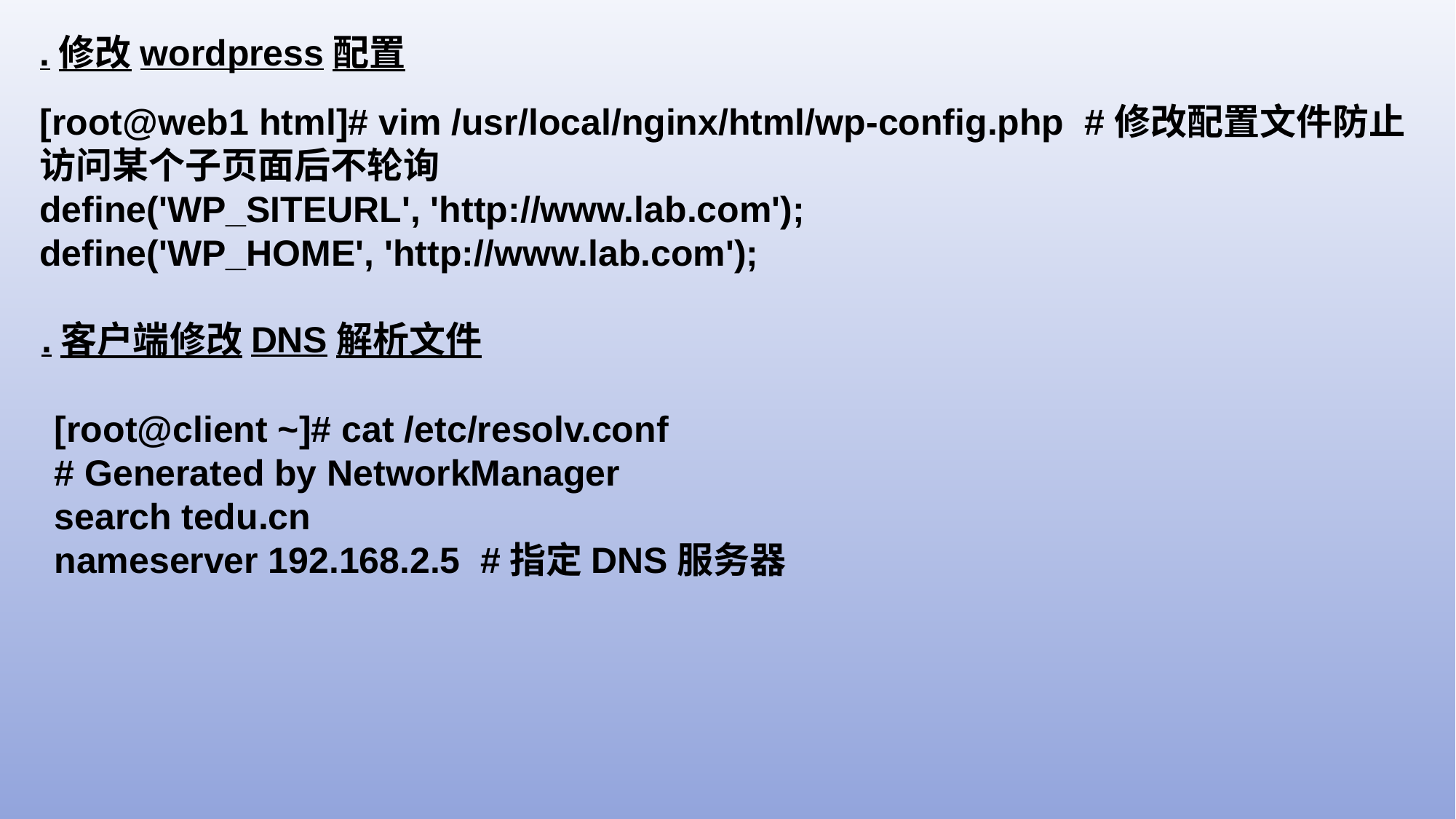

.修改wordpress配置
[root@web1 html]# vim /usr/local/nginx/html/wp-config.php  #修改配置文件防止访问某个子页面后不轮询
define('WP_SITEURL', 'http://www.lab.com');
define('WP_HOME', 'http://www.lab.com');
.客户端修改DNS解析文件
[root@client ~]# cat /etc/resolv.conf
# Generated by NetworkManager
search tedu.cn
nameserver 192.168.2.5  #指定DNS服务器